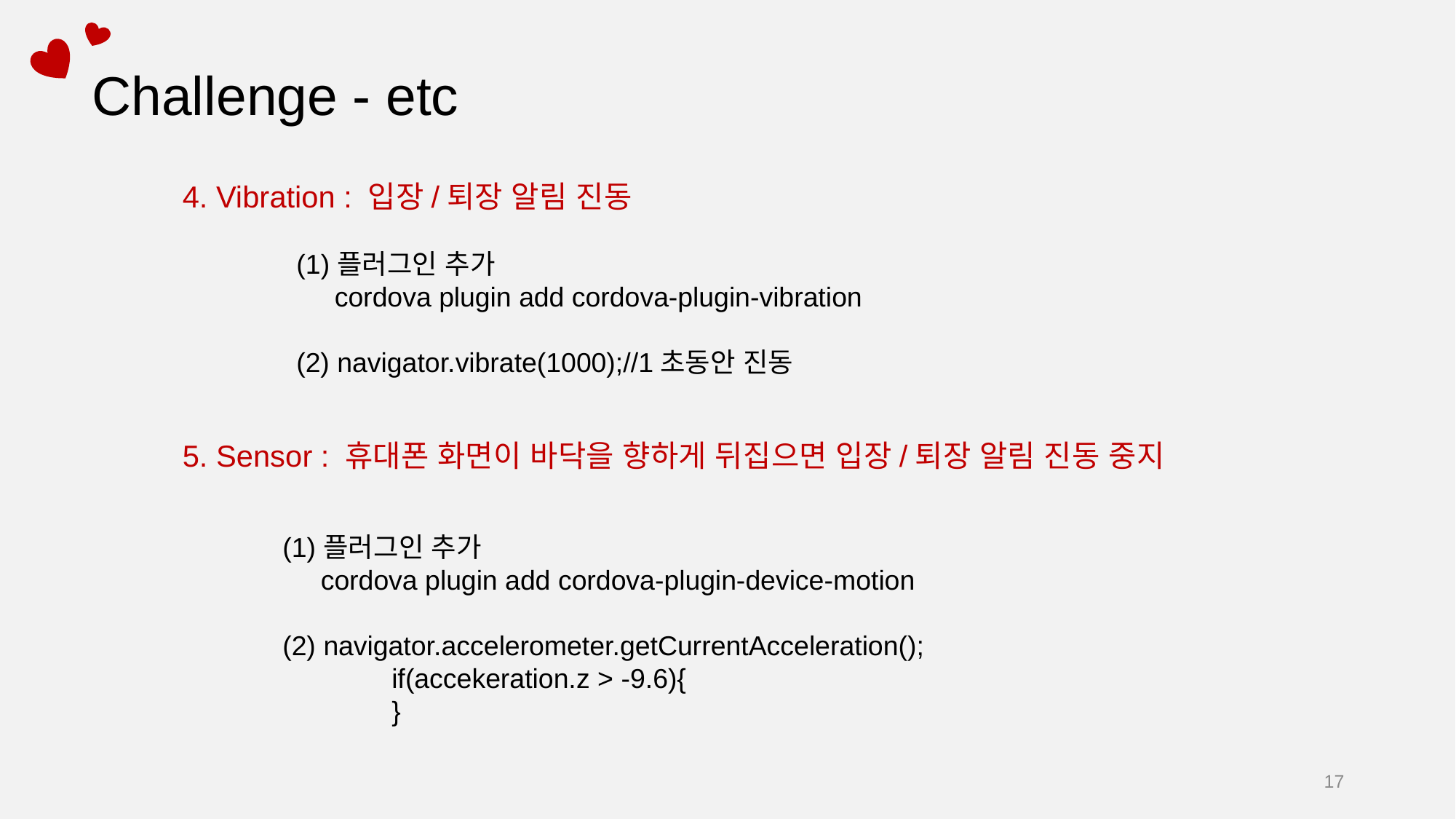

Challenge - etc
4. Vibration : 입장/퇴장 알림 진동
플러그인 추가
     cordova plugin add cordova-plugin-vibration

(2) navigator.vibrate(1000);//1초동안 진동
5. Sensor : 휴대폰 화면이 바닥을 향하게 뒤집으면 입장/퇴장 알림 진동 중지
플러그인 추가
     cordova plugin add cordova-plugin-device-motion

(2) navigator.accelerometer.getCurrentAcceleration();
	if(accekeration.z > -9.6){
	}
17